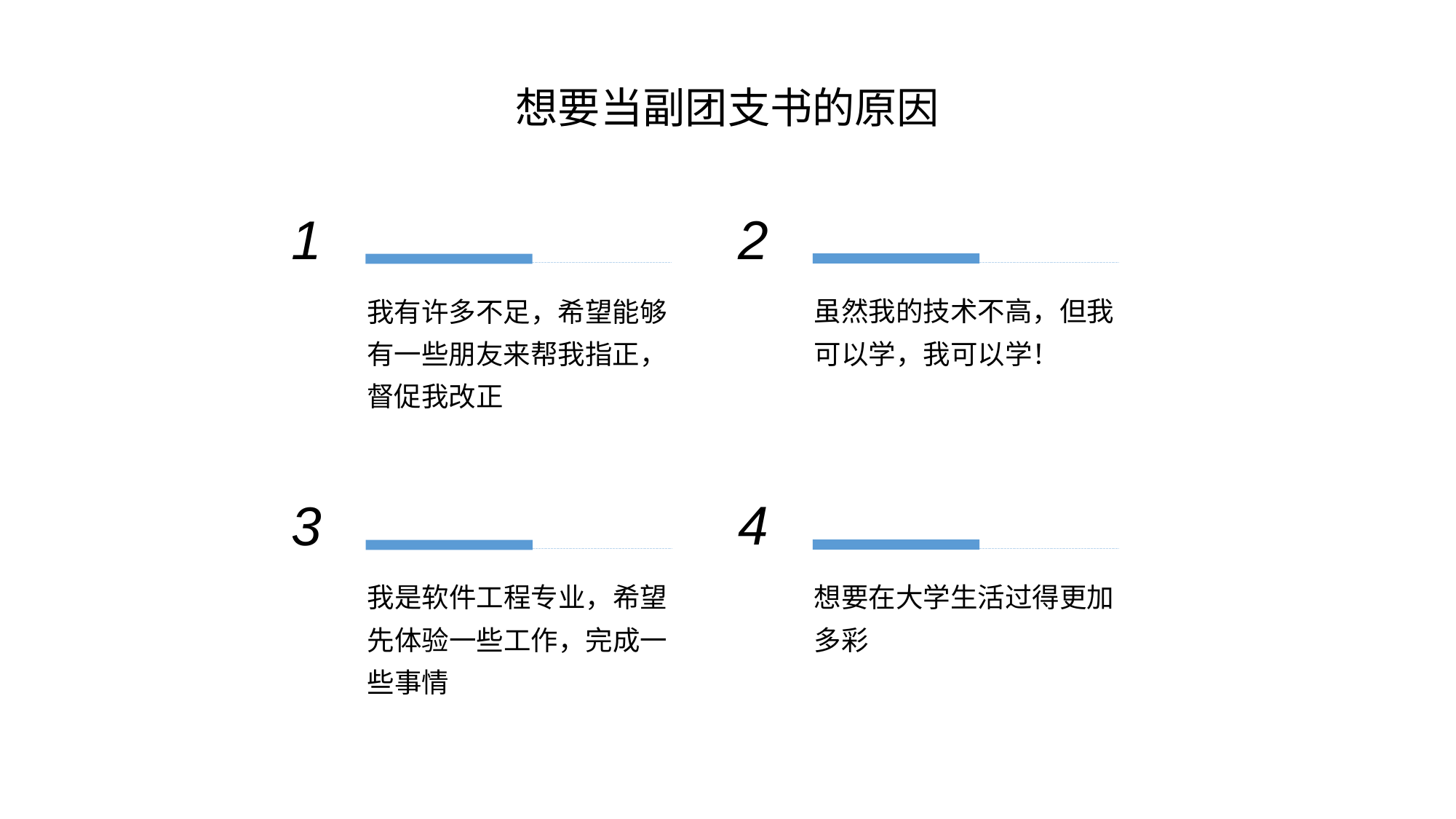

想要当副团支书的原因
2
1

虽然我的技术不高，但我可以学，我可以学！
我有许多不足，希望能够有一些朋友来帮我指正，督促我改正
4
3

想要在大学生活过得更加多彩
我是软件工程专业，希望先体验一些工作，完成一些事情